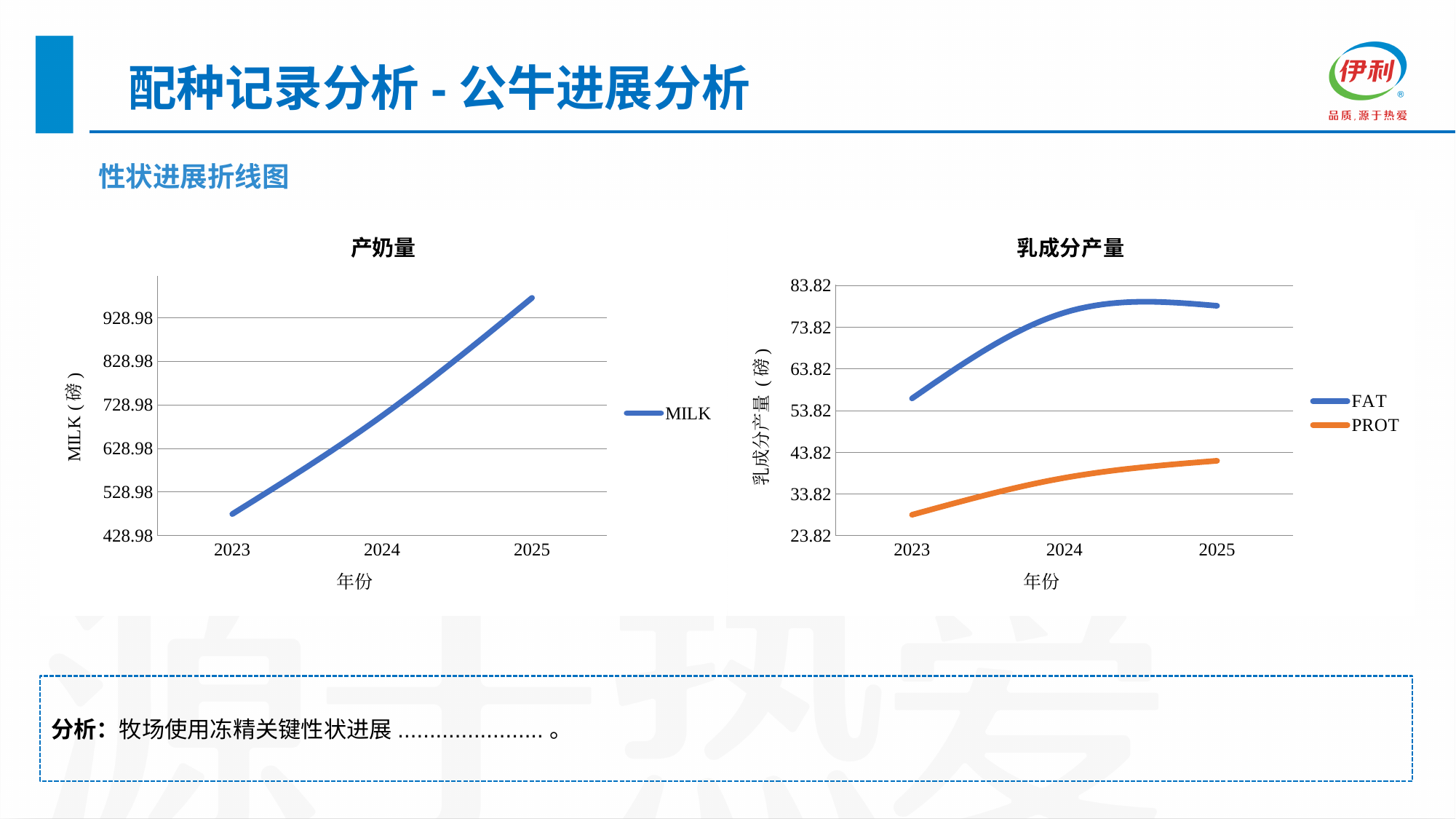

配种记录分析-公牛进展分析
| 性状进展折线图 |
| --- |

### Chart: 产奶量

| Category | MILK |
|---|---|
| 2023 | 478.595430884904 |
| 2024 | 704.102950030102 |
| 2025 | 974.769582909461 |

### Chart: 乳成分产量

| Category | FAT | PROT |
|---|---|---|
| 2023 | 56.7498554077501 | 28.8308270676692 |
| 2024 | 77.3532008830022 | 37.7003812964078 |
| 2025 | 78.9824516785351 | 41.7848423194303 |
分析：牧场使用冻精关键性状进展.......................。